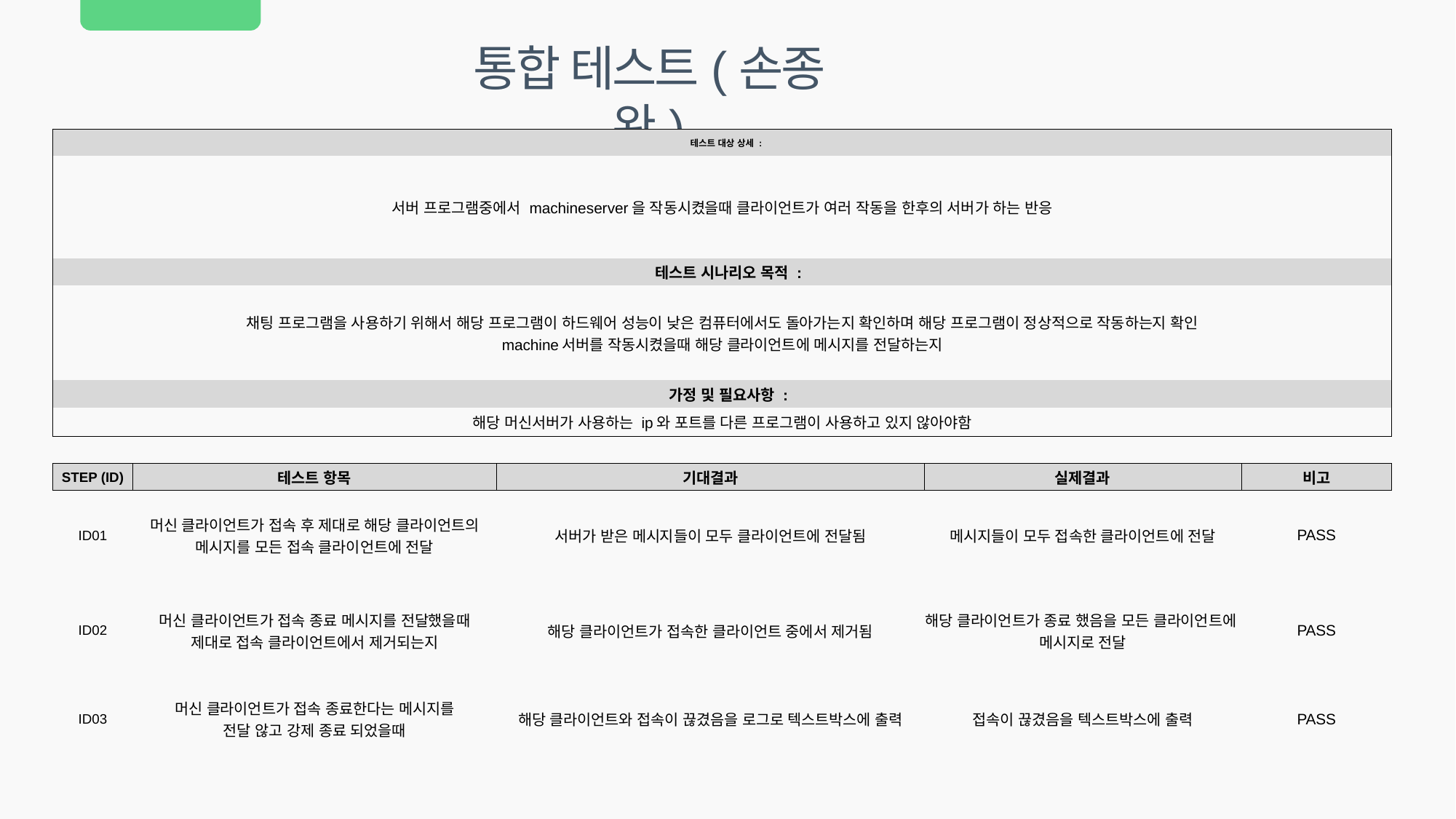

통합 테스트(손종완)
| 테스트 대상 상세 : |  |  |  |  |  |  |  |  |  |  |  |
| --- | --- | --- | --- | --- | --- | --- | --- | --- | --- | --- | --- |
| 서버 프로그램중에서 machineserver을 작동시켰을때 클라이언트가 여러 작동을 한후의 서버가 하는 반응 |  |  |  |  |  |  |  |  |  |  |  |
| 테스트 시나리오 목적 : |  |  |  |  |  |  |  |  |  |  |  |
| 채팅 프로그램을 사용하기 위해서 해당 프로그램이 하드웨어 성능이 낮은 컴퓨터에서도 돌아가는지 확인하며 해당 프로그램이 정상적으로 작동하는지 확인 machine서버를 작동시켰을때 해당 클라이언트에 메시지를 전달하는지 |  |  |  |  |  |  |  |  |  |  |  |
| 가정 및 필요사항 : |  |  |  |  |  |  |  |  |  |  |  |
| 해당 머신서버가 사용하는 ip와 포트를 다른 프로그램이 사용하고 있지 않아야함 |  |  |  |  |  |  |  |  |  |  |  |
|  |  |  |  |  |  |  |  |  |  |  |  |
| STEP (ID) | 테스트 항목 |  |  | 기대결과 |  |  | 실제결과 |  |  | 비고 |  |
| ID01 | 머신 클라이언트가 접속 후 제대로 해당 클라이언트의 메시지를 모든 접속 클라이언트에 전달 |  |  | 서버가 받은 메시지들이 모두 클라이언트에 전달됨 |  |  | 메시지들이 모두 접속한 클라이언트에 전달 |  |  | PASS |  |
| ID02 | 머신 클라이언트가 접속 종료 메시지를 전달했을때 제대로 접속 클라이언트에서 제거되는지 |  |  | 해당 클라이언트가 접속한 클라이언트 중에서 제거됨 |  |  | 해당 클라이언트가 종료 했음을 모든 클라이언트에 메시지로 전달 |  |  | PASS |  |
| ID03 | 머신 클라이언트가 접속 종료한다는 메시지를 전달 않고 강제 종료 되었을때 |  |  | 해당 클라이언트와 접속이 끊겼음을 로그로 텍스트박스에 출력 |  |  | 접속이 끊겼음을 텍스트박스에 출력 |  |  | PASS |  |